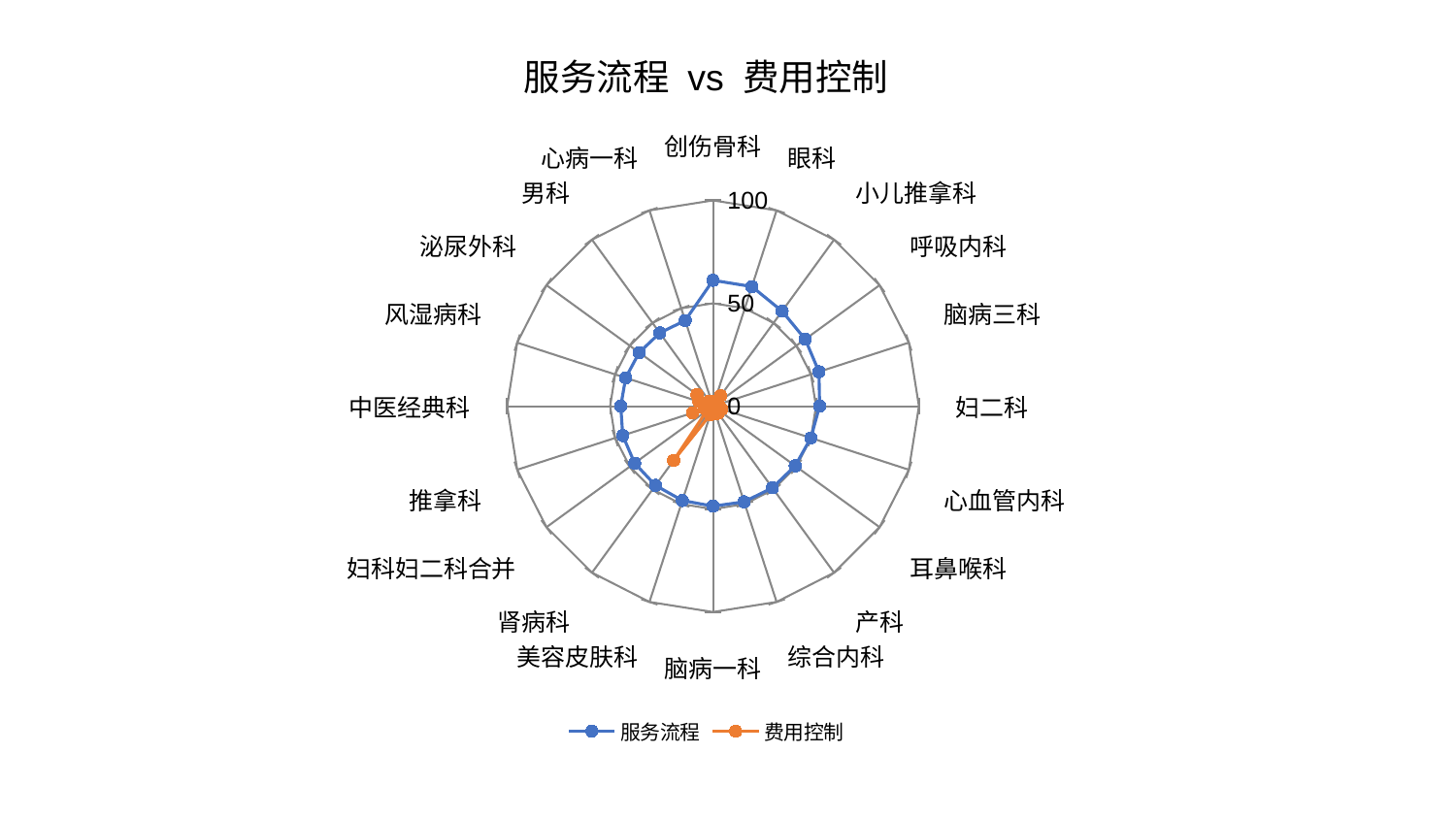

### Chart: 服务流程 vs 费用控制

| Category | 服务流程 | 费用控制 |
|---|---|---|
| 创伤骨科 | 61.16376891894468 | 2.2815558869207546 |
| 眼科 | 61.11895471918926 | 1.4582449289028176 |
| 小儿推拿科 | 57.08383462057492 | 6.310366706390556 |
| 呼吸内科 | 55.34408650291512 | 2.0963118930131834 |
| 脑病三科 | 54.11453628340275 | 2.4785992239906696 |
| 妇二科 | 51.76422330940092 | 3.143230319983397 |
| 心血管内科 | 49.957376645078156 | 4.522672361933405 |
| 耳鼻喉科 | 49.32401370179849 | 2.968413318051005 |
| 产科 | 49.046441416702734 | 4.24832496773987 |
| 综合内科 | 48.860899163253215 | 2.6419796589806808 |
| 脑病一科 | 48.60277881422621 | 3.7244684912381527 |
| 美容皮肤科 | 48.208187452555975 | 4.3108771891718405 |
| 肾病科 | 47.59114033150776 | 32.56311745736739 |
| 妇科妇二科合并 | 47.08069662573476 | 3.7479585122150185 |
| 推拿科 | 46.11172196932235 | 10.42193181587477 |
| 中医经典科 | 44.83755671534094 | 4.205946775758168 |
| 风湿病科 | 44.6305661573776 | 7.262723113139858 |
| 泌尿外科 | 44.340685158841666 | 9.643602247169522 |
| 男科 | 44.00826949594723 | 2.9736264754749095 |
| 心病一科 | 43.78566306972093 | 2.3133386490346277 |
62